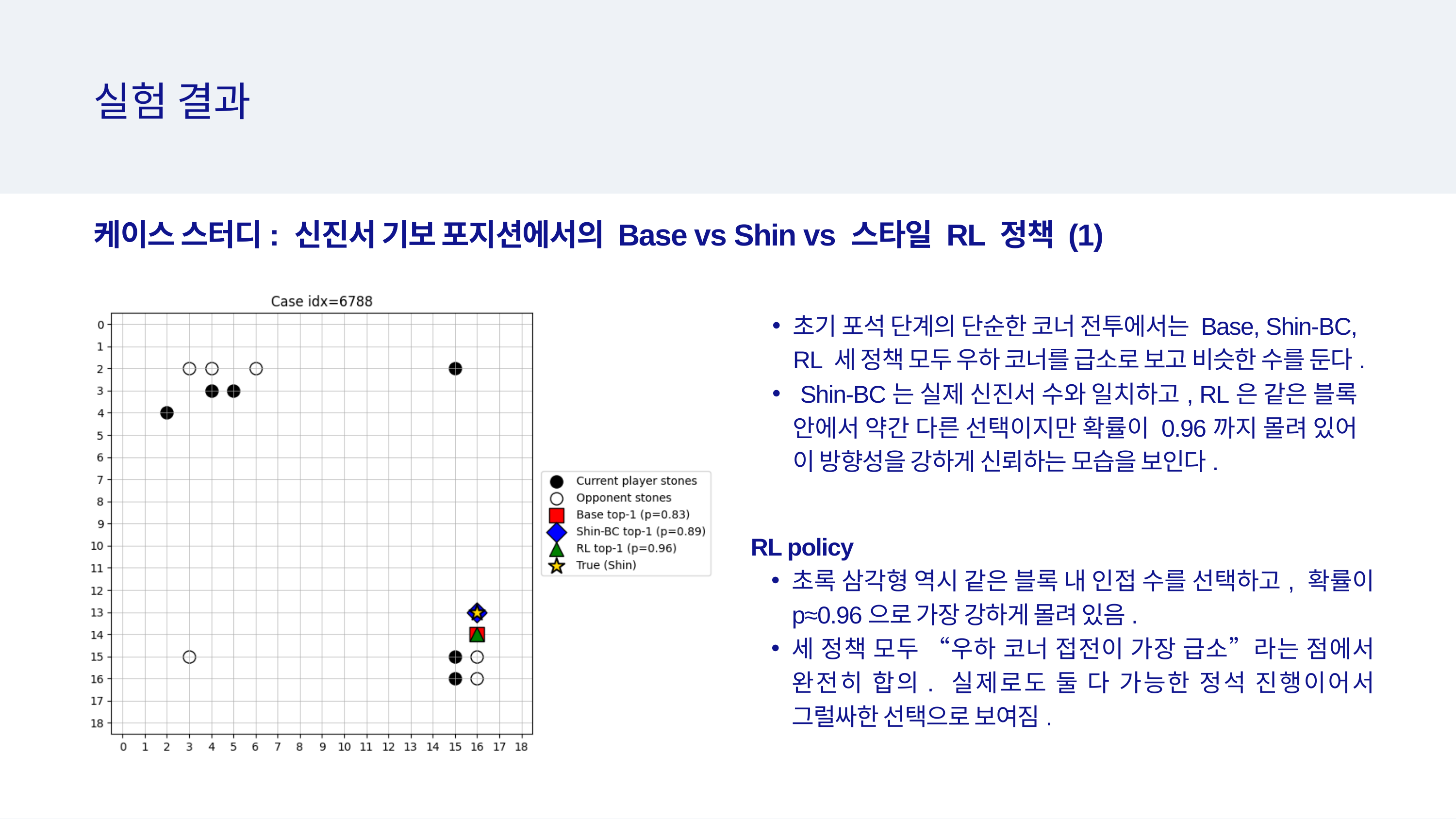

실험 결과

케이스 스터디: 신진서 기보 포지션에서의 Base vs Shin vs 스타일 RL 정책 (1)

초기 포석 단계의 단순한 코너 전투에서는 Base, Shin-BC, RL 세 정책 모두 우하 코너를 급소로 보고 비슷한 수를 둔다.
 Shin-BC는 실제 신진서 수와 일치하고, RL은 같은 블록 안에서 약간 다른 선택이지만 확률이 0.96까지 몰려 있어 이 방향성을 강하게 신뢰하는 모습을 보인다.
RL policy
초록 삼각형 역시 같은 블록 내 인접 수를 선택하고, 확률이 p≈0.96으로 가장 강하게 몰려 있음.
세 정책 모두 “우하 코너 접전이 가장 급소”라는 점에서 완전히 합의. 실제로도 둘 다 가능한 정석 진행이어서 그럴싸한 선택으로 보여짐.